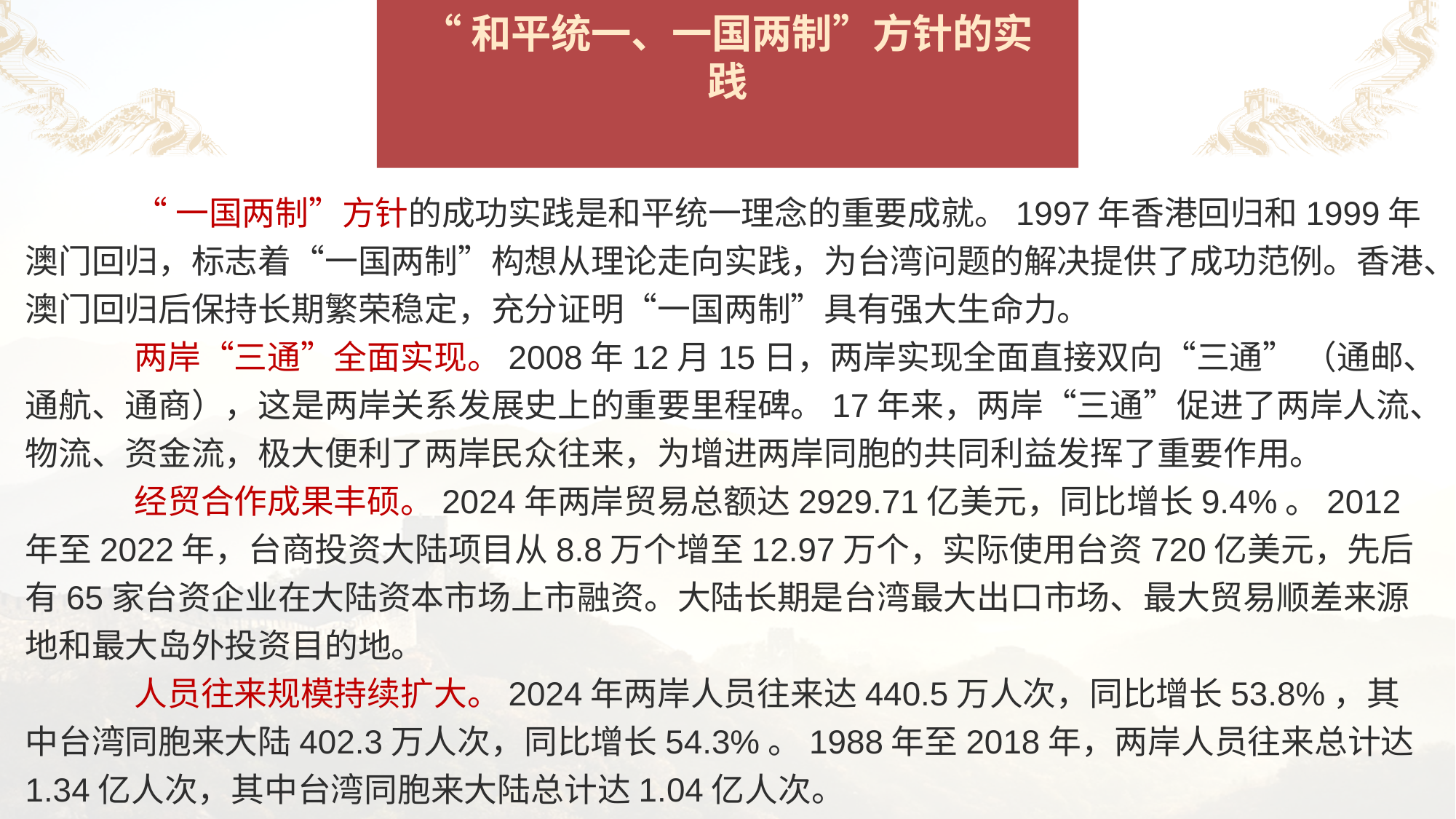

# “和平统一、一国两制”方针的实践
	“一国两制”方针的成功实践是和平统一理念的重要成就。1997年香港回归和1999年澳门回归，标志着“一国两制”构想从理论走向实践，为台湾问题的解决提供了成功范例。香港、澳门回归后保持长期繁荣稳定，充分证明“一国两制”具有强大生命力。
	两岸“三通”全面实现。2008年12月15日，两岸实现全面直接双向“三通” （通邮、通航、通商），这是两岸关系发展史上的重要里程碑。17年来，两岸“三通”促进了两岸人流、物流、资金流，极大便利了两岸民众往来，为增进两岸同胞的共同利益发挥了重要作用。
	经贸合作成果丰硕。2024年两岸贸易总额达2929.71亿美元，同比增长9.4%。2012年至2022年，台商投资大陆项目从8.8万个增至12.97万个，实际使用台资720亿美元，先后有65家台资企业在大陆资本市场上市融资。大陆长期是台湾最大出口市场、最大贸易顺差来源地和最大岛外投资目的地。
	人员往来规模持续扩大。2024年两岸人员往来达440.5万人次，同比增长53.8%，其中台湾同胞来大陆402.3万人次，同比增长54.3%。1988年至2018年，两岸人员往来总计达1.34亿人次，其中台湾同胞来大陆总计达1.04亿人次。